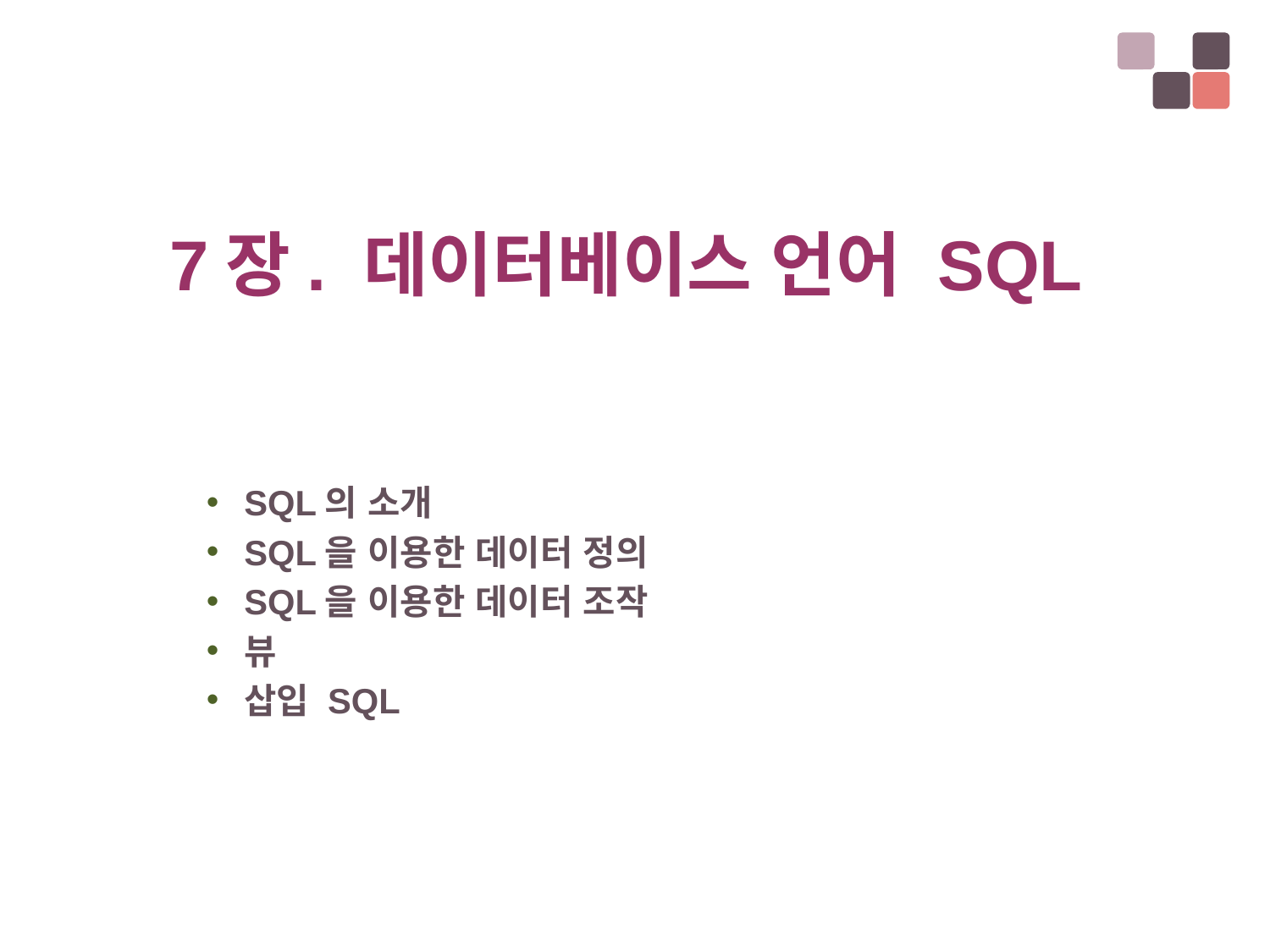

7장. 데이터베이스 언어 SQL

SQL의 소개
SQL을 이용한 데이터 정의
SQL을 이용한 데이터 조작
뷰
삽입 SQL